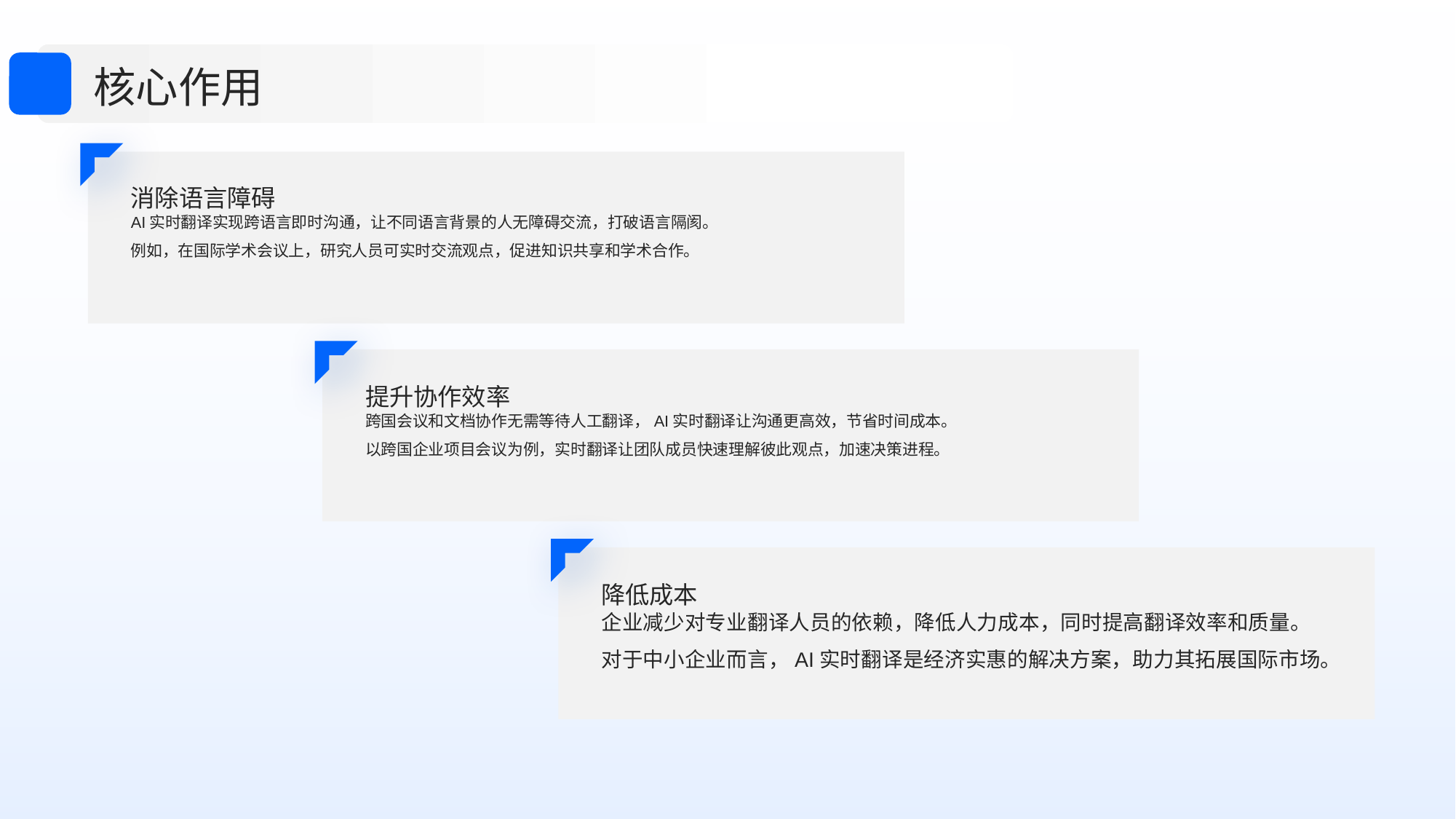

核心作用

消除语言障碍
AI实时翻译实现跨语言即时沟通，让不同语言背景的人无障碍交流，打破语言隔阂。
例如，在国际学术会议上，研究人员可实时交流观点，促进知识共享和学术合作。

提升协作效率
跨国会议和文档协作无需等待人工翻译，AI实时翻译让沟通更高效，节省时间成本。
以跨国企业项目会议为例，实时翻译让团队成员快速理解彼此观点，加速决策进程。

降低成本
企业减少对专业翻译人员的依赖，降低人力成本，同时提高翻译效率和质量。
对于中小企业而言，AI实时翻译是经济实惠的解决方案，助力其拓展国际市场。